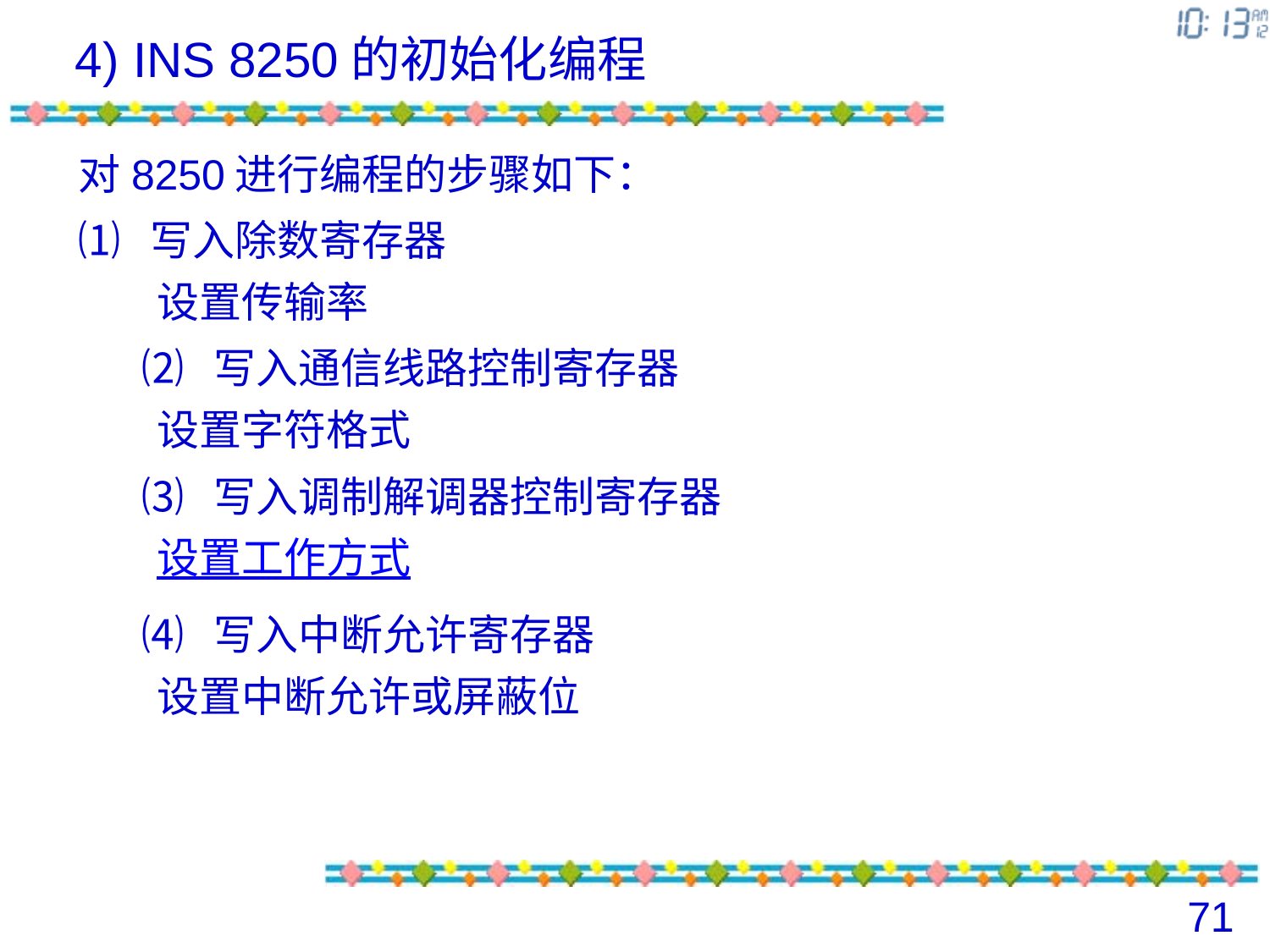

4) INS 8250的初始化编程
对8250进行编程的步骤如下：
⑴  写入除数寄存器
 设置传输率
⑵  写入通信线路控制寄存器
 设置字符格式
⑶  写入调制解调器控制寄存器
 设置工作方式
⑷  写入中断允许寄存器
 设置中断允许或屏蔽位